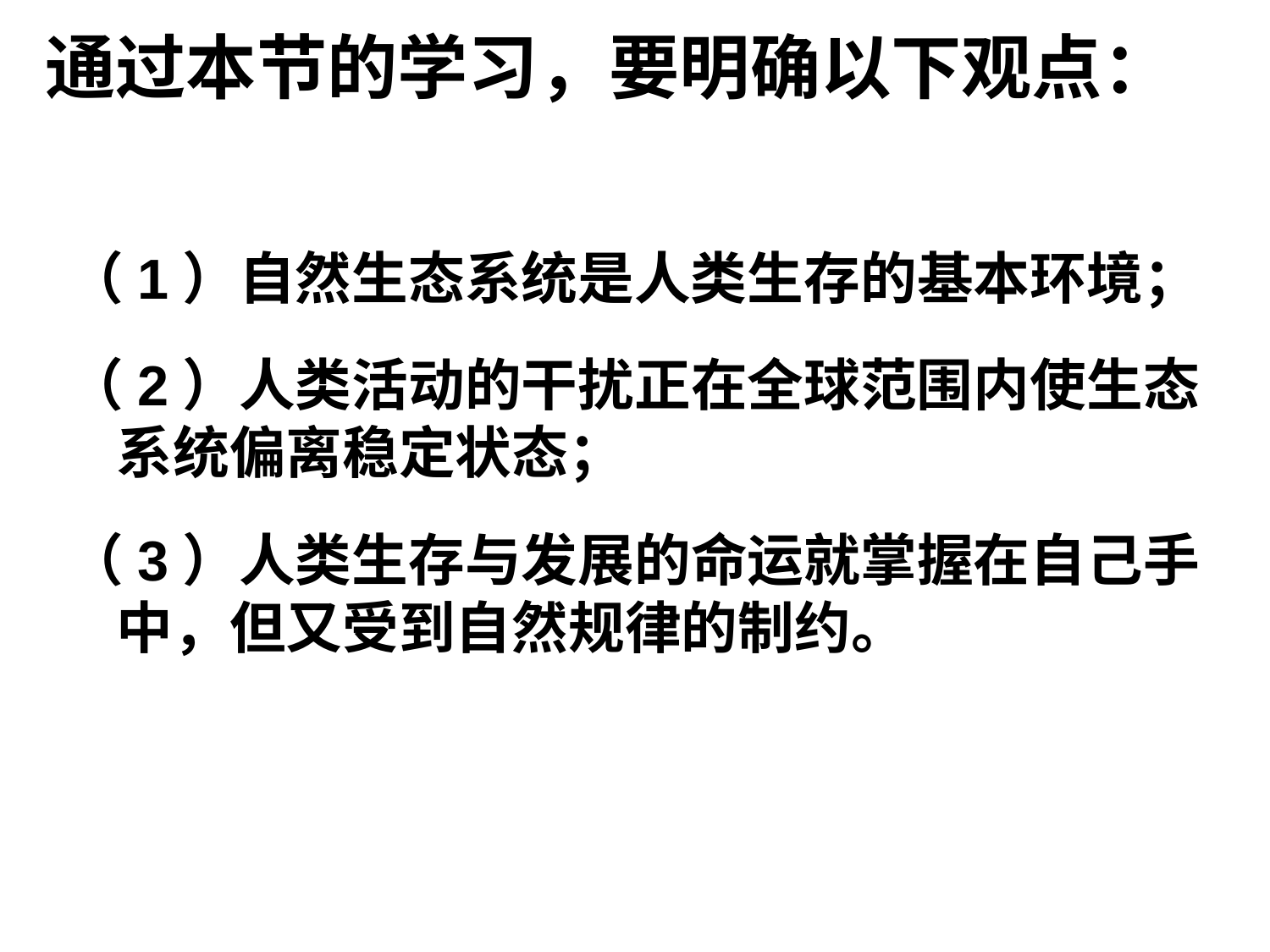

通过本节的学习，要明确以下观点：
（1）自然生态系统是人类生存的基本环境；
（2）人类活动的干扰正在全球范围内使生态系统偏离稳定状态；
（3）人类生存与发展的命运就掌握在自己手中，但又受到自然规律的制约。